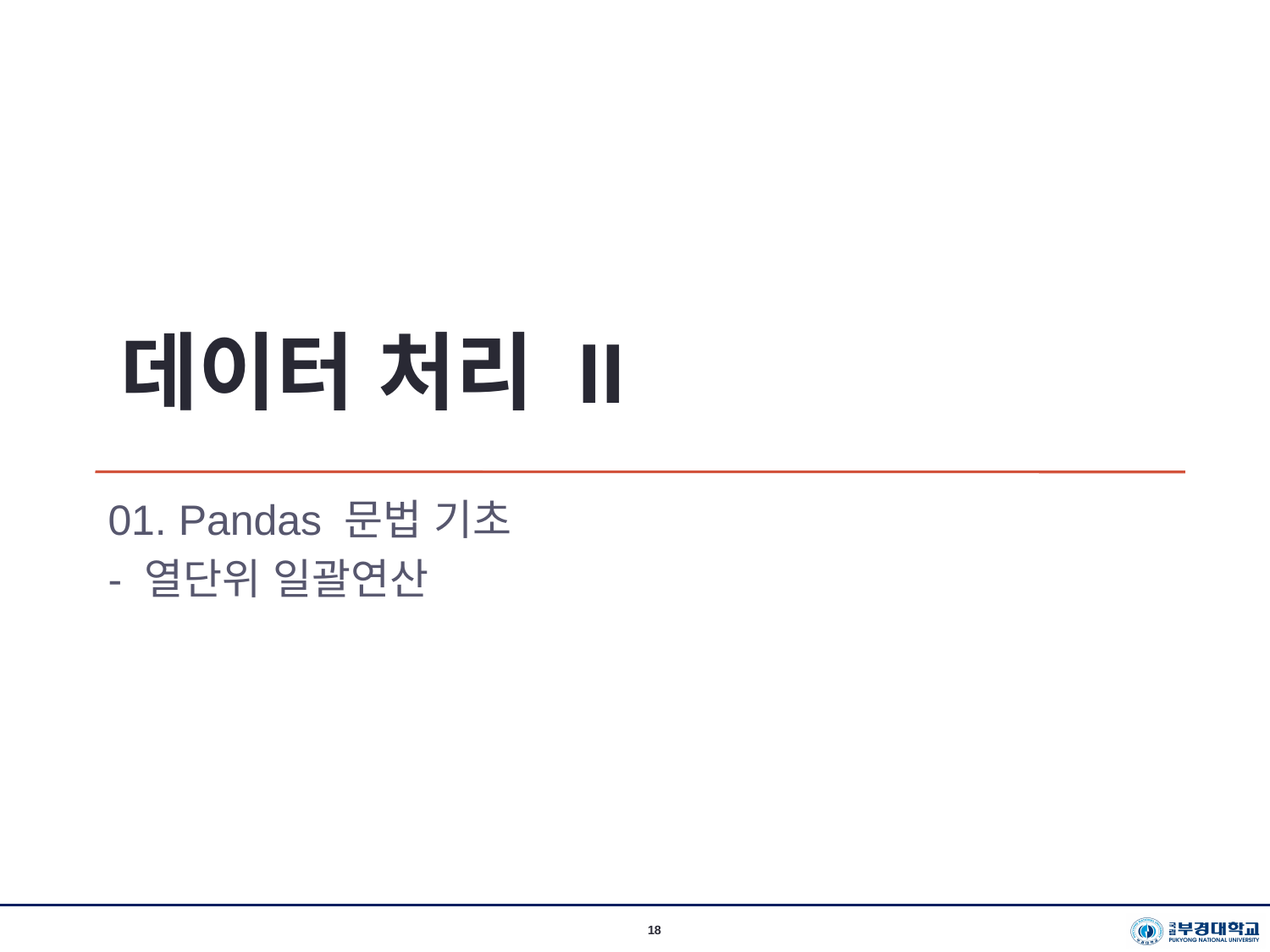

데이터 처리 II
01. Pandas 문법 기초
- 열단위 일괄연산